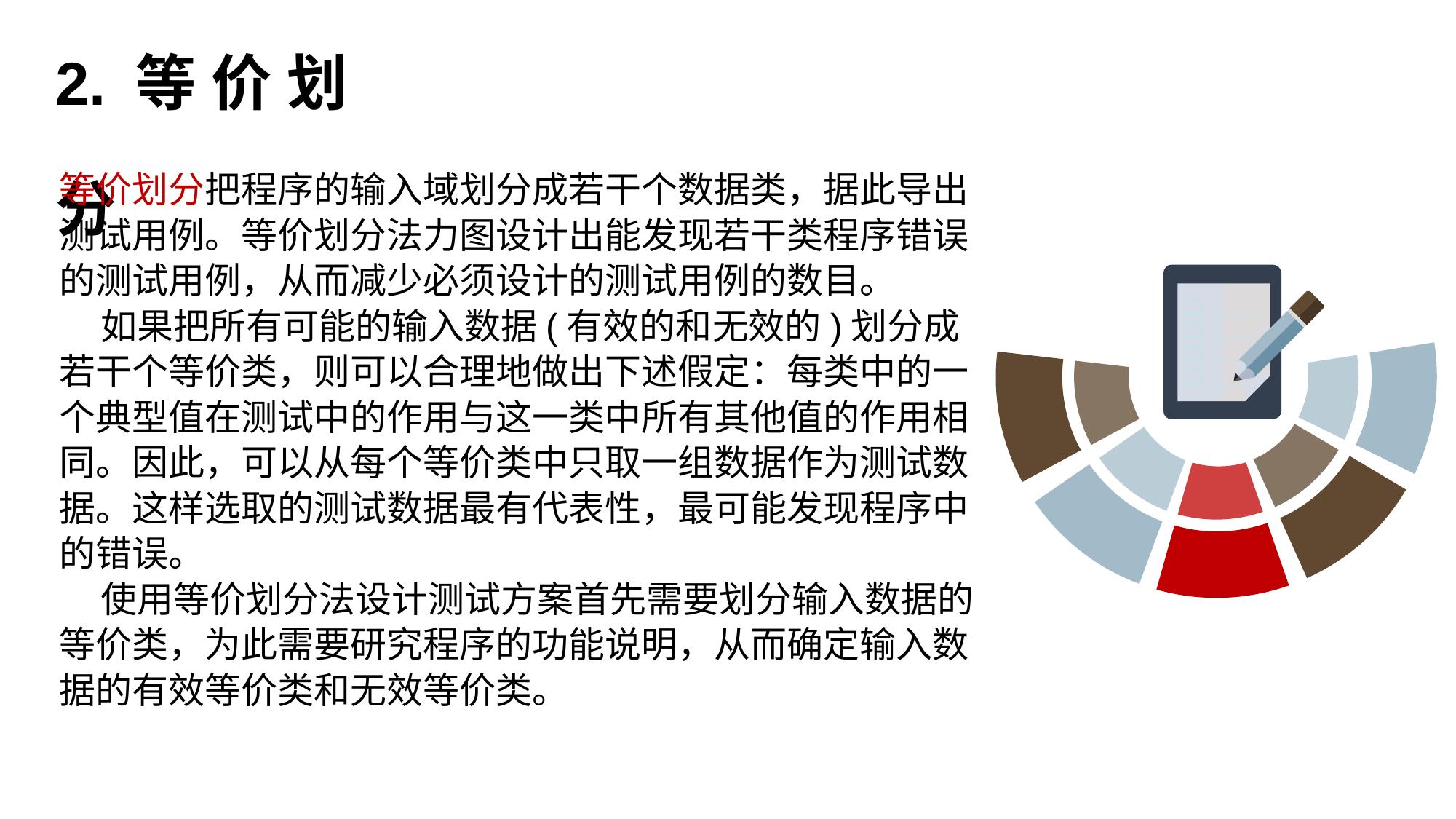

2.等价划分
等价划分把程序的输入域划分成若干个数据类，据此导出测试用例。等价划分法力图设计出能发现若干类程序错误的测试用例，从而减少必须设计的测试用例的数目。
    如果把所有可能的输入数据(有效的和无效的)划分成若干个等价类，则可以合理地做出下述假定：每类中的一个典型值在测试中的作用与这一类中所有其他值的作用相同。因此，可以从每个等价类中只取一组数据作为测试数据。这样选取的测试数据最有代表性，最可能发现程序中的错误。
    使用等价划分法设计测试方案首先需要划分输入数据的等价类，为此需要研究程序的功能说明，从而确定输入数据的有效等价类和无效等价类。